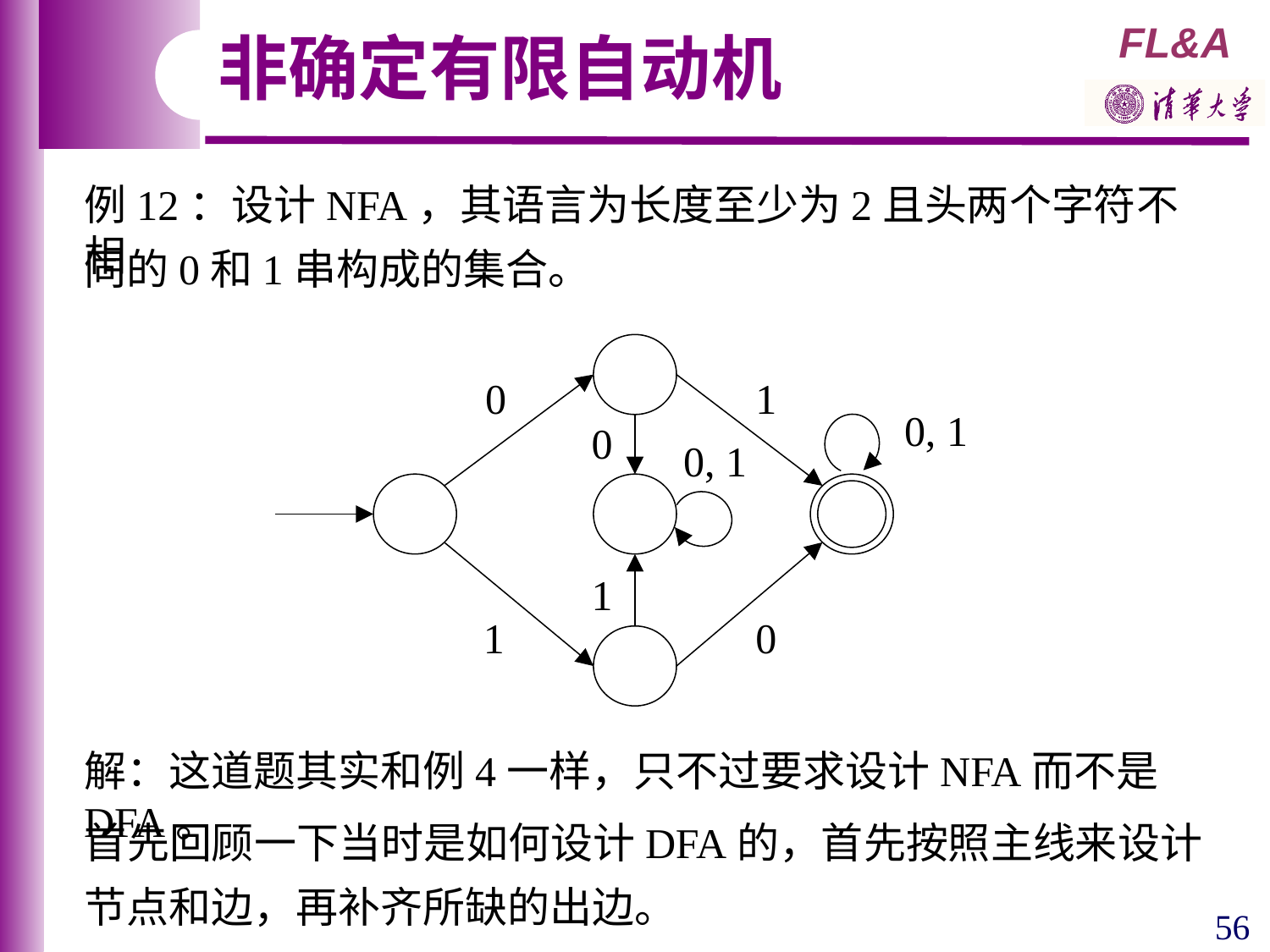

非确定有限自动机
例12：设计NFA，其语言为长度至少为2且头两个字符不相
同的0和1串构成的集合。

0
1

1
0

0, 1

0

0, 1

1
解：这道题其实和例4一样，只不过要求设计NFA而不是DFA。
首先回顾一下当时是如何设计DFA的，首先按照主线来设计
节点和边，再补齐所缺的出边。
56